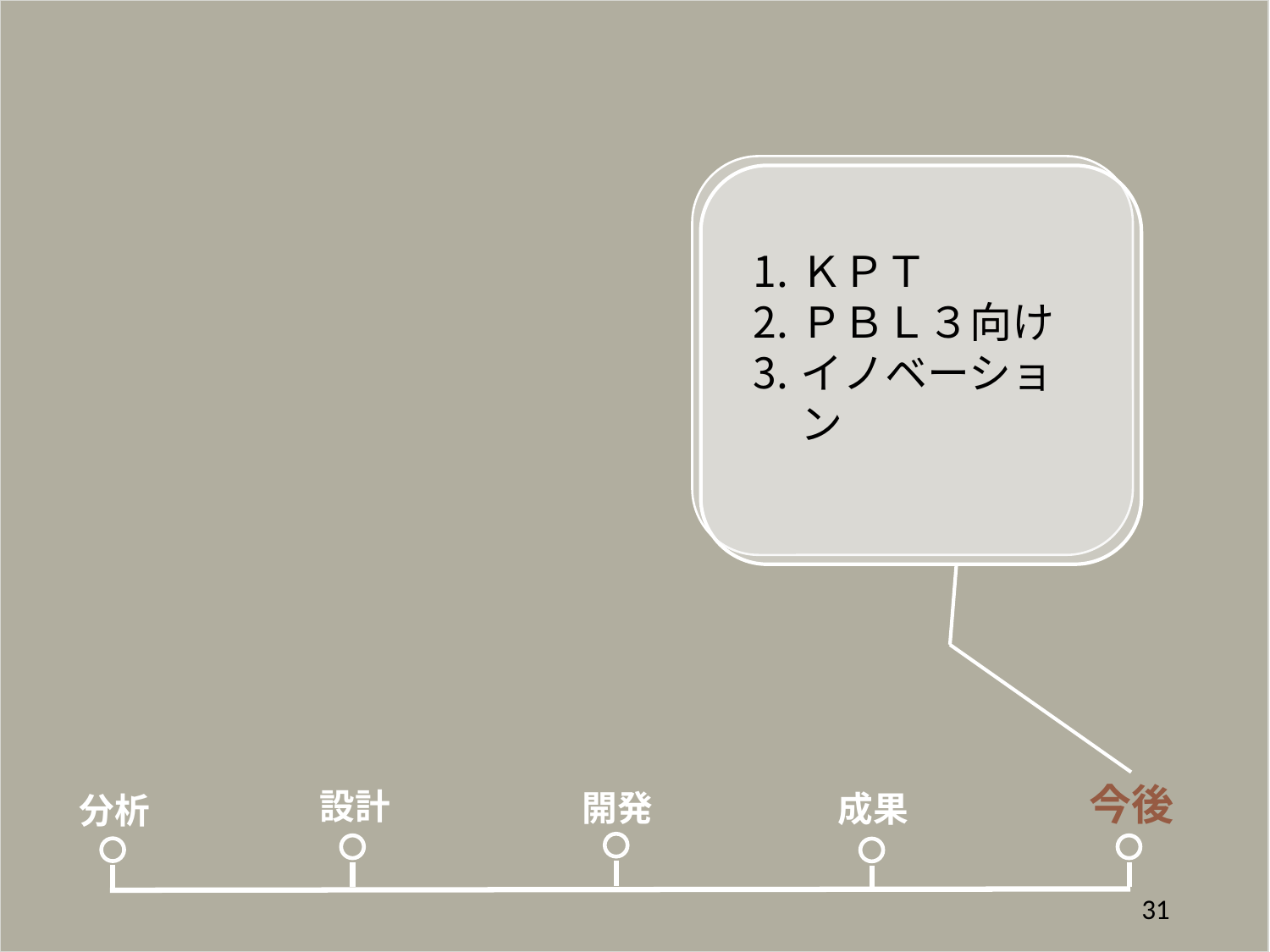

ＫＰＴ
ＰＢＬ３向け
イノベーション
今後
設計
開発
成果
分析

31